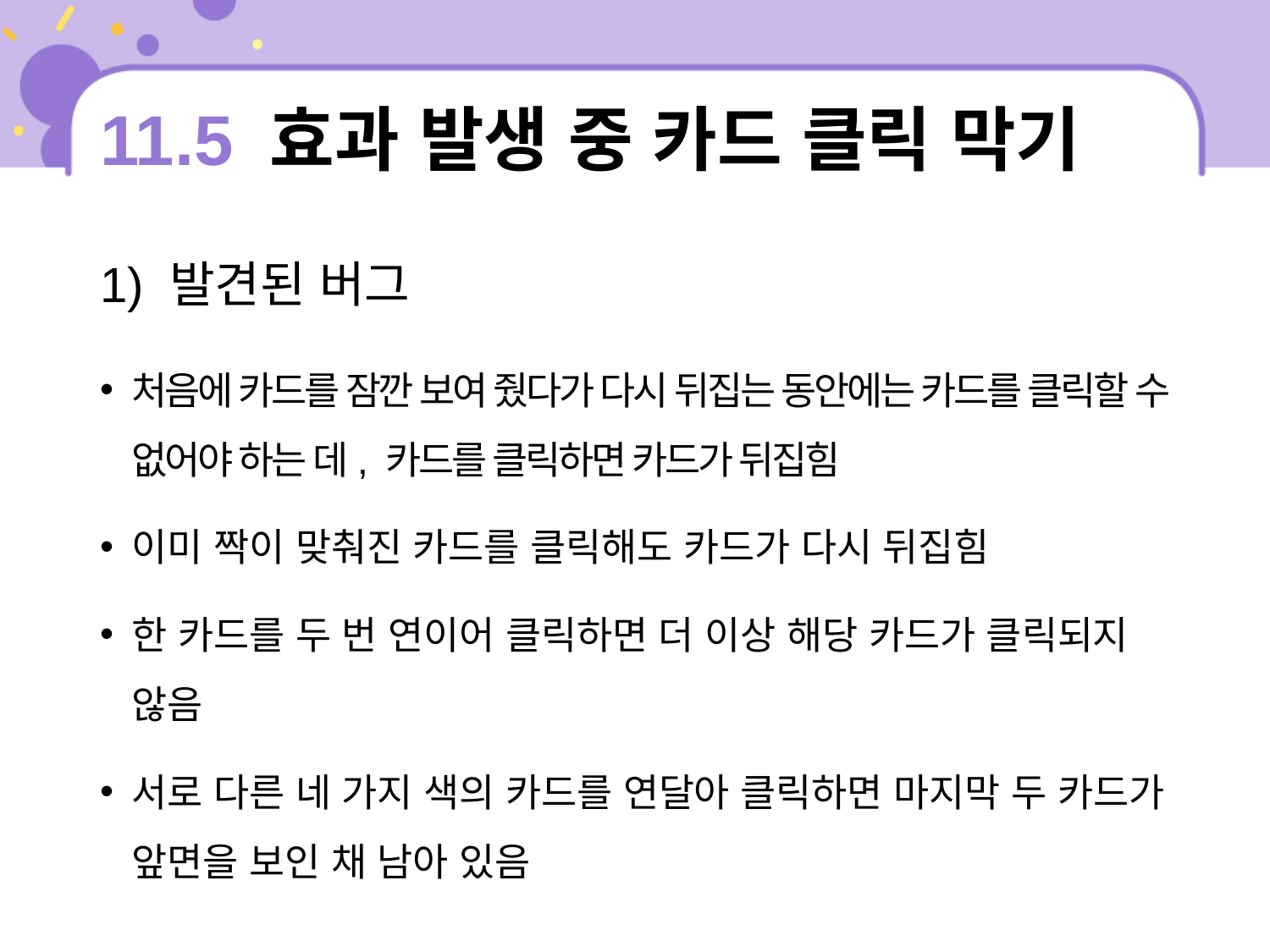

# 11.5 효과 발생 중 카드 클릭 막기
1) 발견된 버그
처음에 카드를 잠깐 보여 줬다가 다시 뒤집는 동안에는 카드를 클릭할 수 없어야 하는 데, 카드를 클릭하면 카드가 뒤집힘
이미 짝이 맞춰진 카드를 클릭해도 카드가 다시 뒤집힘
한 카드를 두 번 연이어 클릭하면 더 이상 해당 카드가 클릭되지 않음
서로 다른 네 가지 색의 카드를 연달아 클릭하면 마지막 두 카드가 앞면을 보인 채 남아 있음